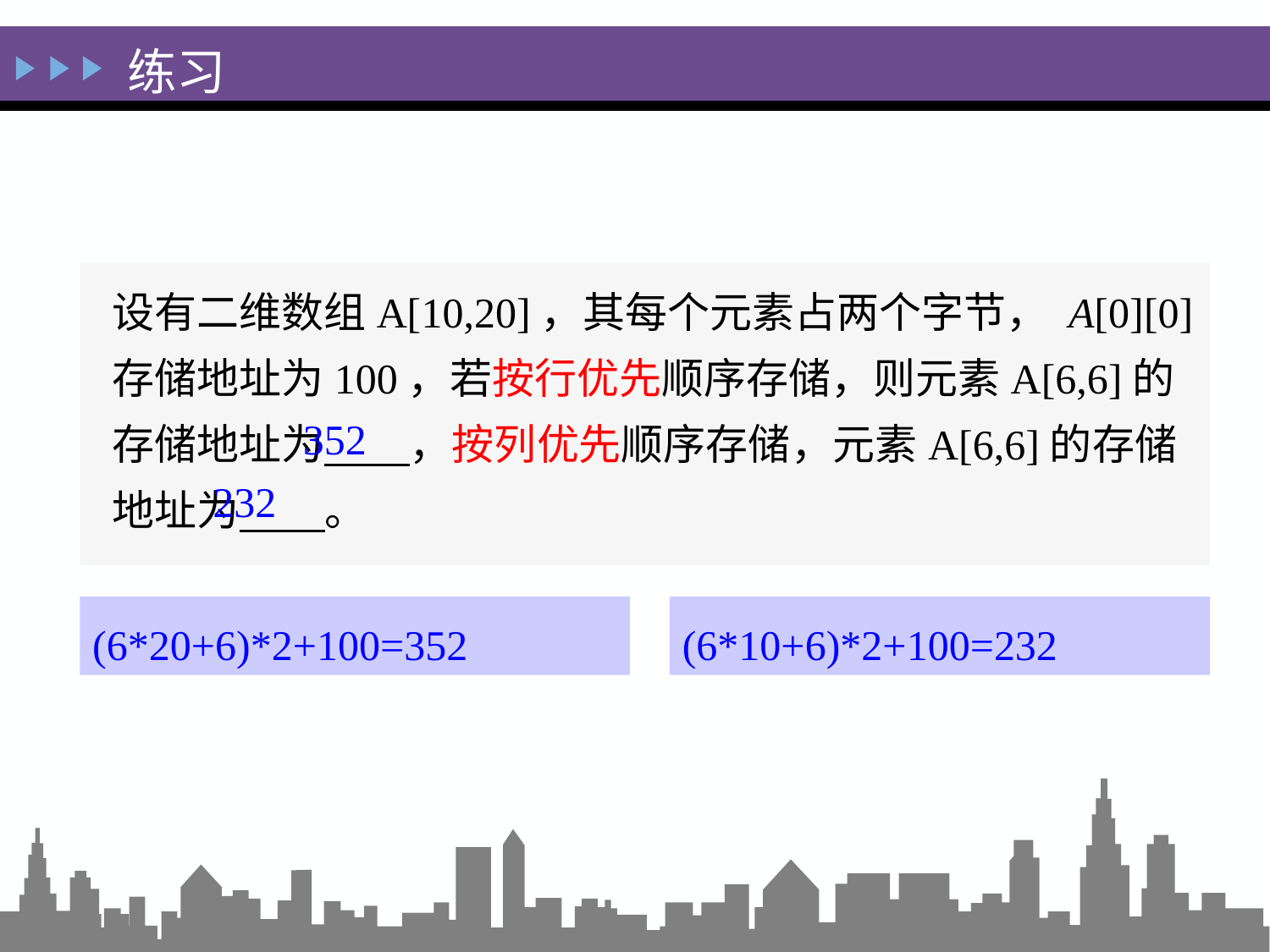

练习

设有二维数组A[10,20]，其每个元素占两个字节， A[0][0]存储地址为100，若按行优先顺序存储，则元素A[6,6]的存储地址为         ，按列优先顺序存储，元素A[6,6]的存储地址为         。
352
232
(6*20+6)*2+100=352
(6*10+6)*2+100=232